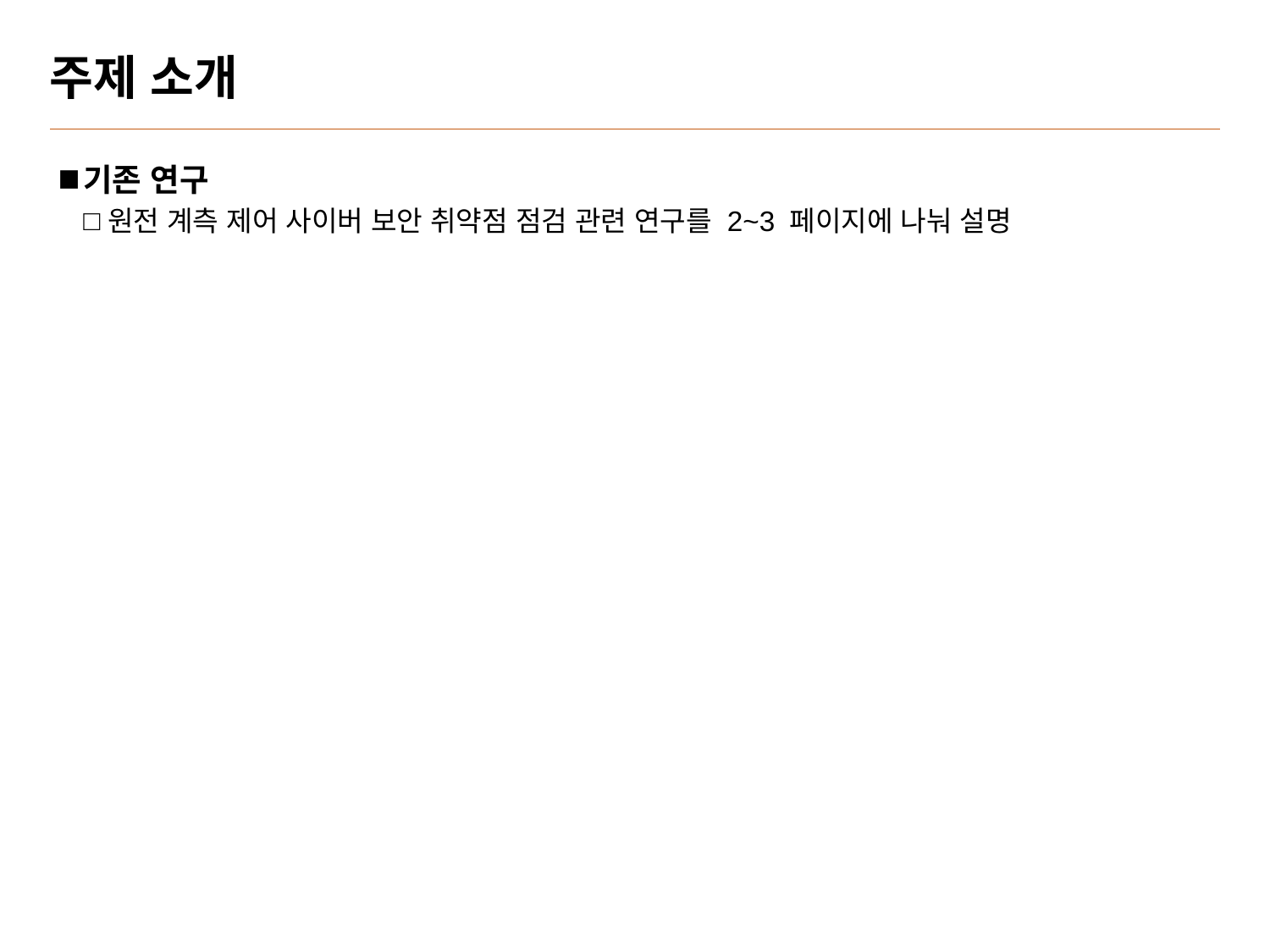

# 주제 소개
기존 연구
원전 계측 제어 사이버 보안 취약점 점검 관련 연구를 2~3 페이지에 나눠 설명